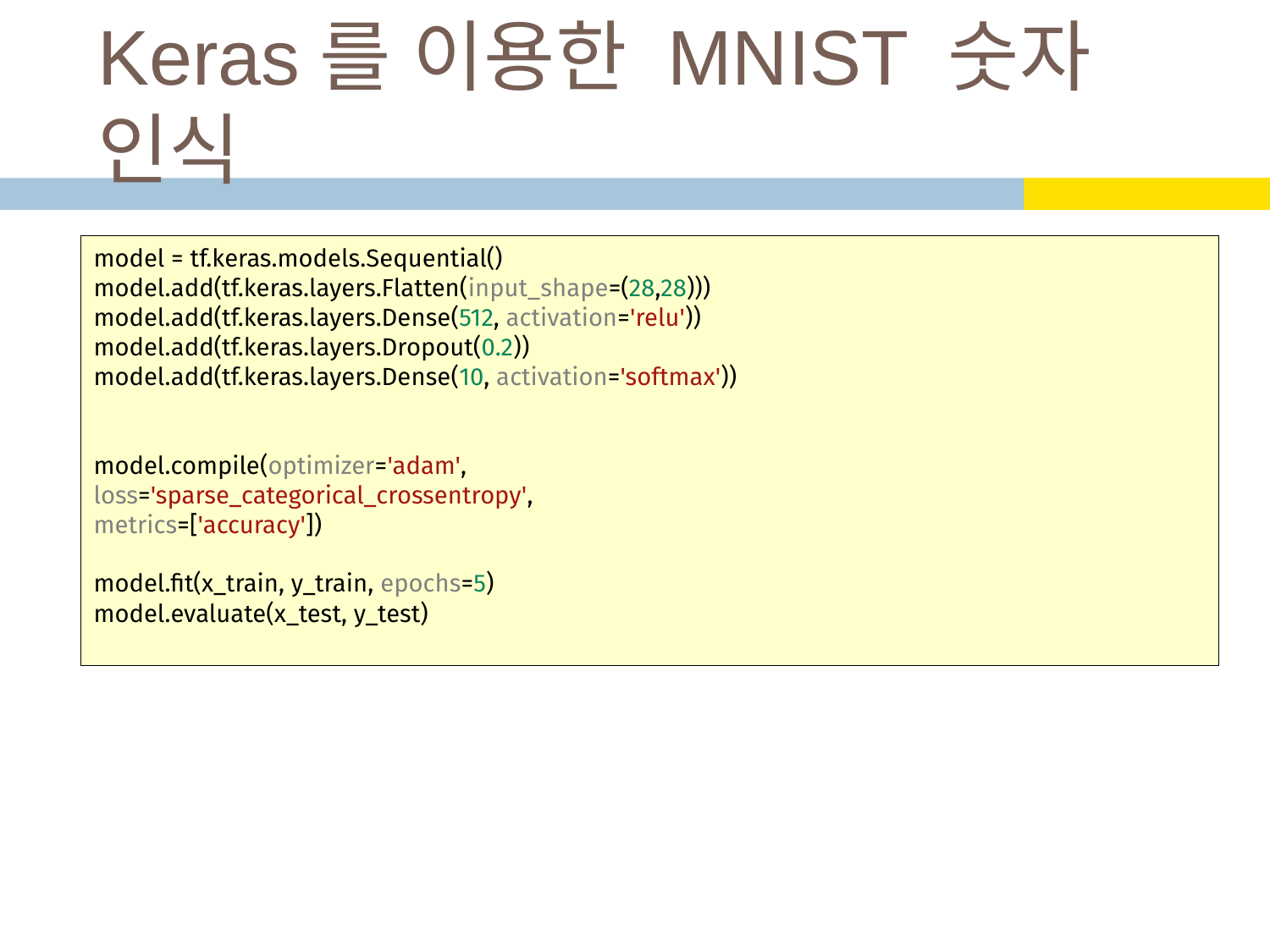

# Keras를 이용한 MNIST 숫자 인식
model = tf.keras.models.Sequential()
model.add(tf.keras.layers.Flatten(input_shape=(28,28)))
model.add(tf.keras.layers.Dense(512, activation='relu'))
model.add(tf.keras.layers.Dropout(0.2))
model.add(tf.keras.layers.Dense(10, activation='softmax'))
model.compile(optimizer='adam',
loss='sparse_categorical_crossentropy',
metrics=['accuracy'])
model.fit(x_train, y_train, epochs=5)
model.evaluate(x_test, y_test)